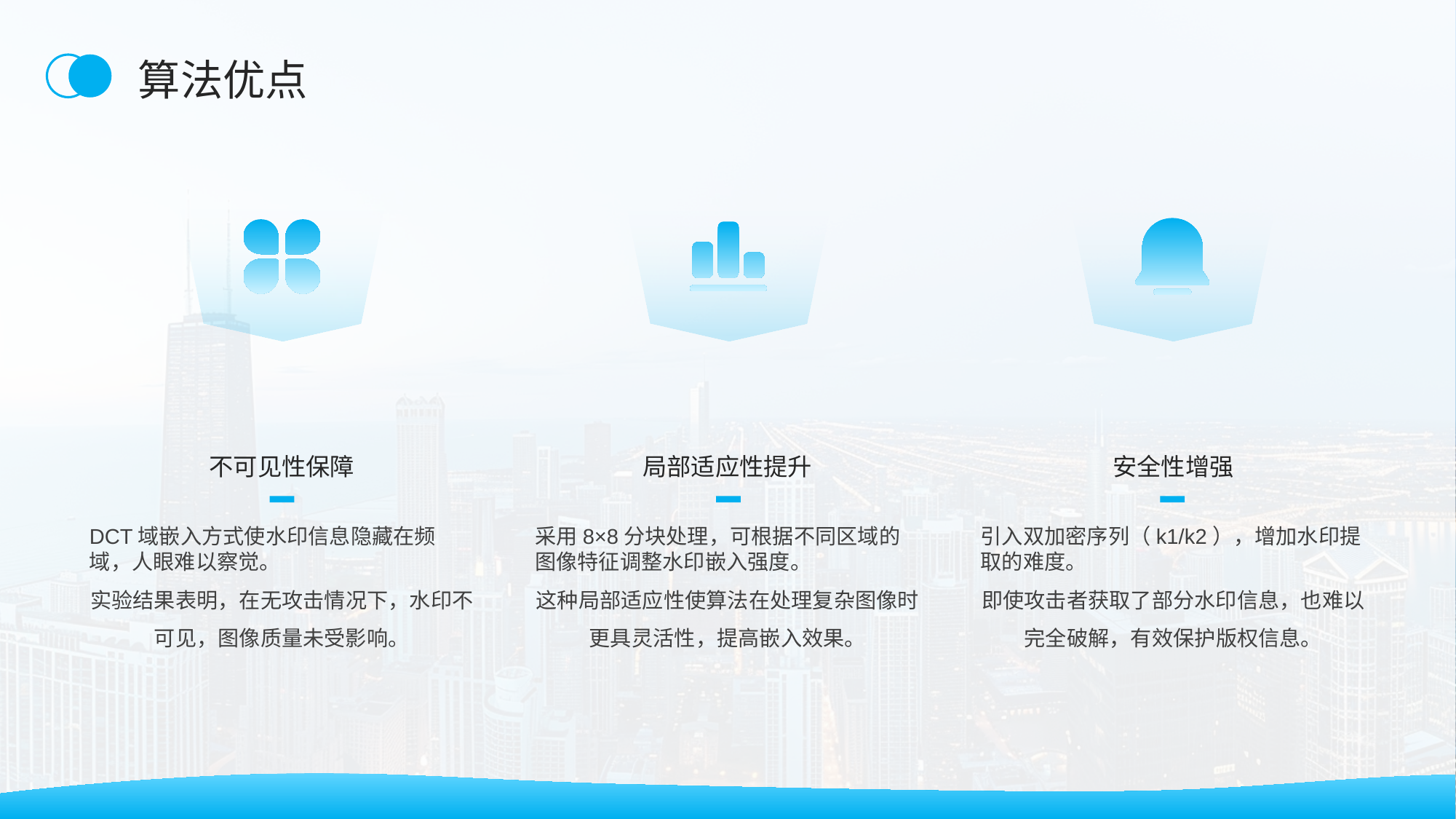

算法优点

不可见性保障
局部适应性提升
安全性增强

DCT域嵌入方式使水印信息隐藏在频域，人眼难以察觉。
实验结果表明，在无攻击情况下，水印不可见，图像质量未受影响。
采用8×8分块处理，可根据不同区域的图像特征调整水印嵌入强度。
这种局部适应性使算法在处理复杂图像时更具灵活性，提高嵌入效果。
引入双加密序列（k1/k2），增加水印提取的难度。
即使攻击者获取了部分水印信息，也难以完全破解，有效保护版权信息。